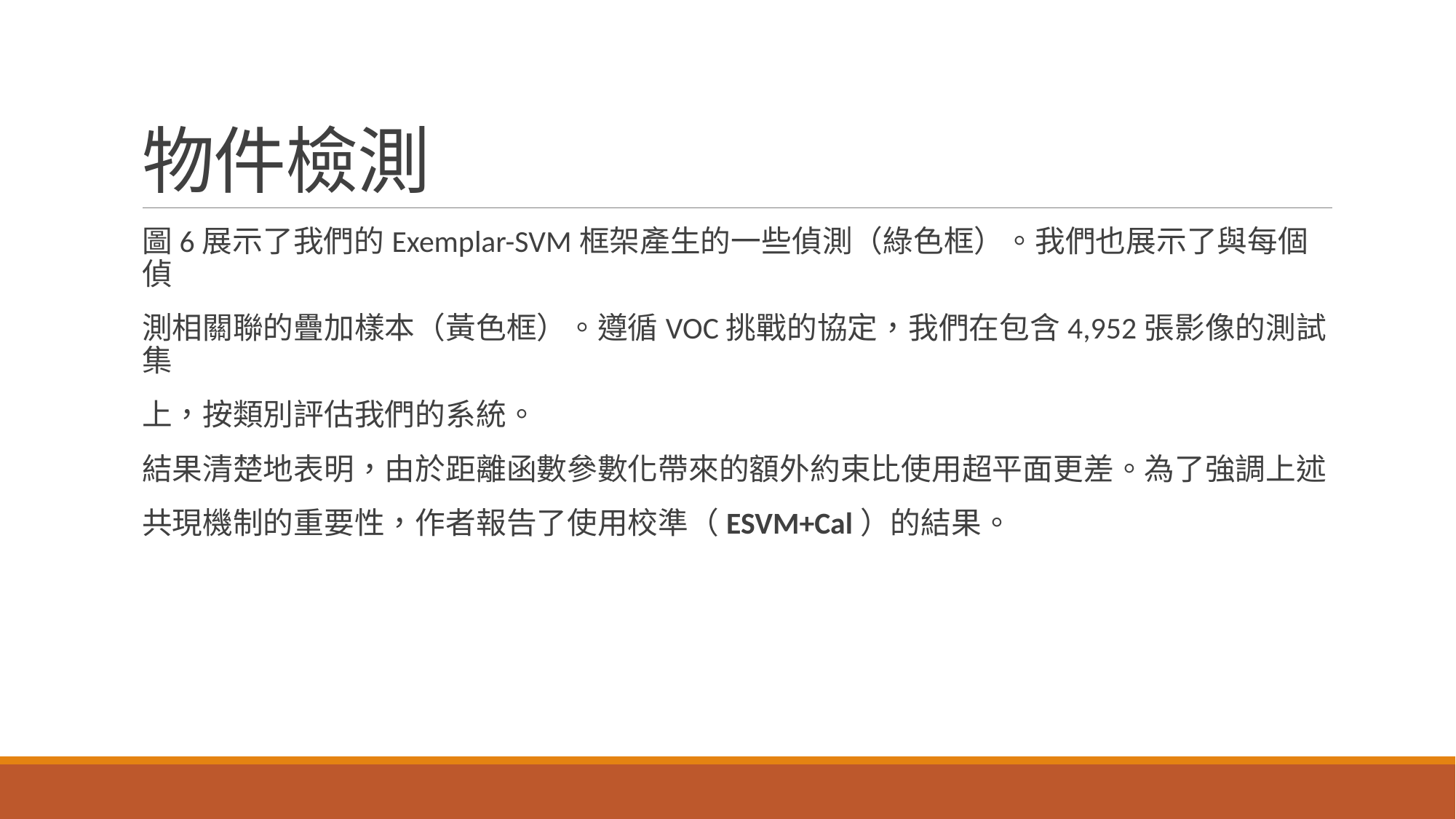

# 物件檢測
圖6展示了我們的Exemplar-SVM框架產生的一些偵測（綠色框）。我們也展示了與每個偵
測相關聯的疊加樣本（黃色框）。遵循VOC挑戰的協定，我們在包含4,952張影像的測試集
上，按類別評估我們的系統。
結果清楚地表明，由於距離函數參數化帶來的額外約束比使用超平面更差。為了強調上述
共現機制的重要性，作者報告了使用校準（ESVM+Cal）的結果。